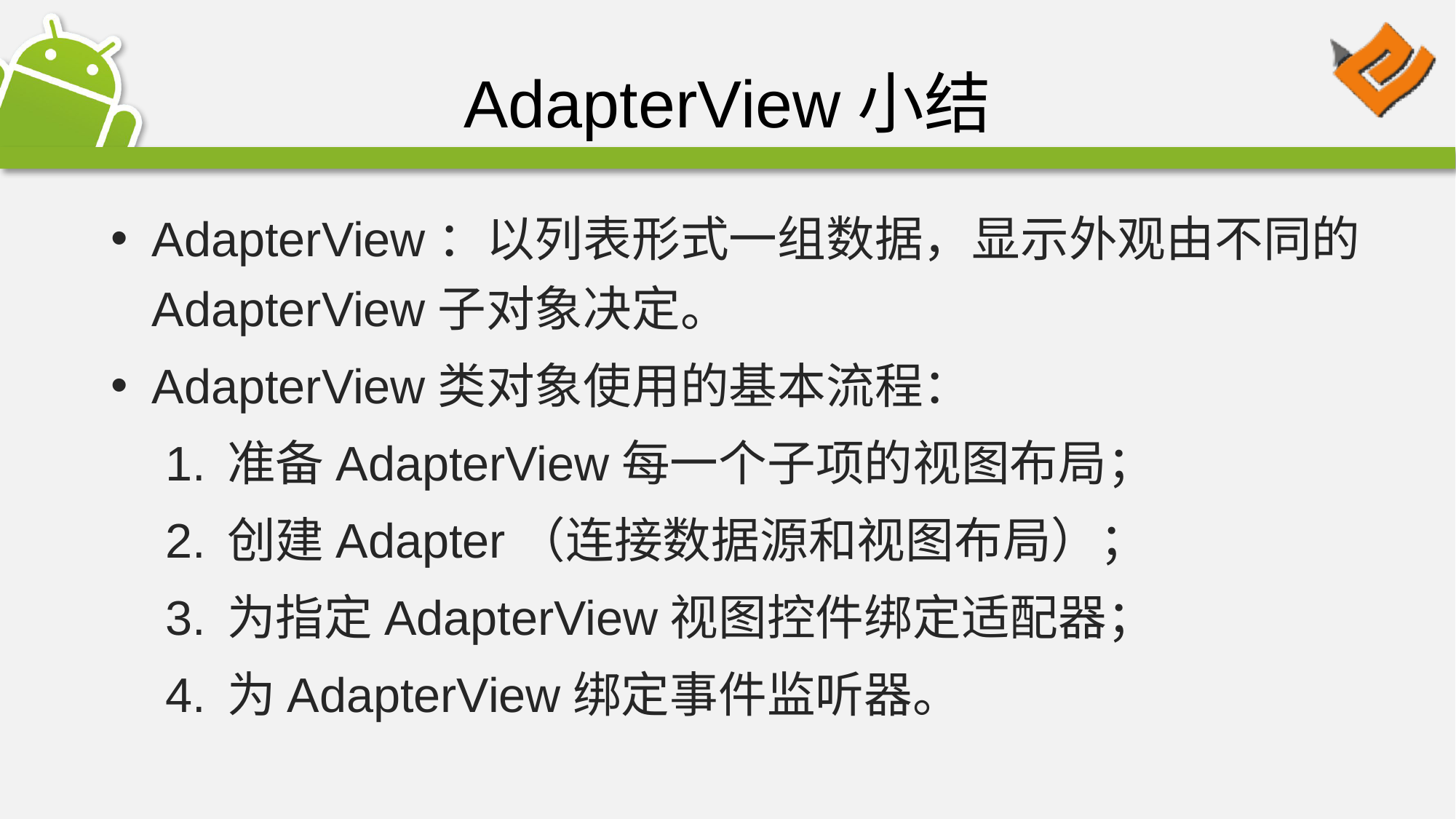

# AdapterView小结
AdapterView：以列表形式一组数据，显示外观由不同的AdapterView子对象决定。
AdapterView类对象使用的基本流程：
准备AdapterView每一个子项的视图布局；
创建Adapter（连接数据源和视图布局）；
为指定AdapterView视图控件绑定适配器；
为AdapterView绑定事件监听器。